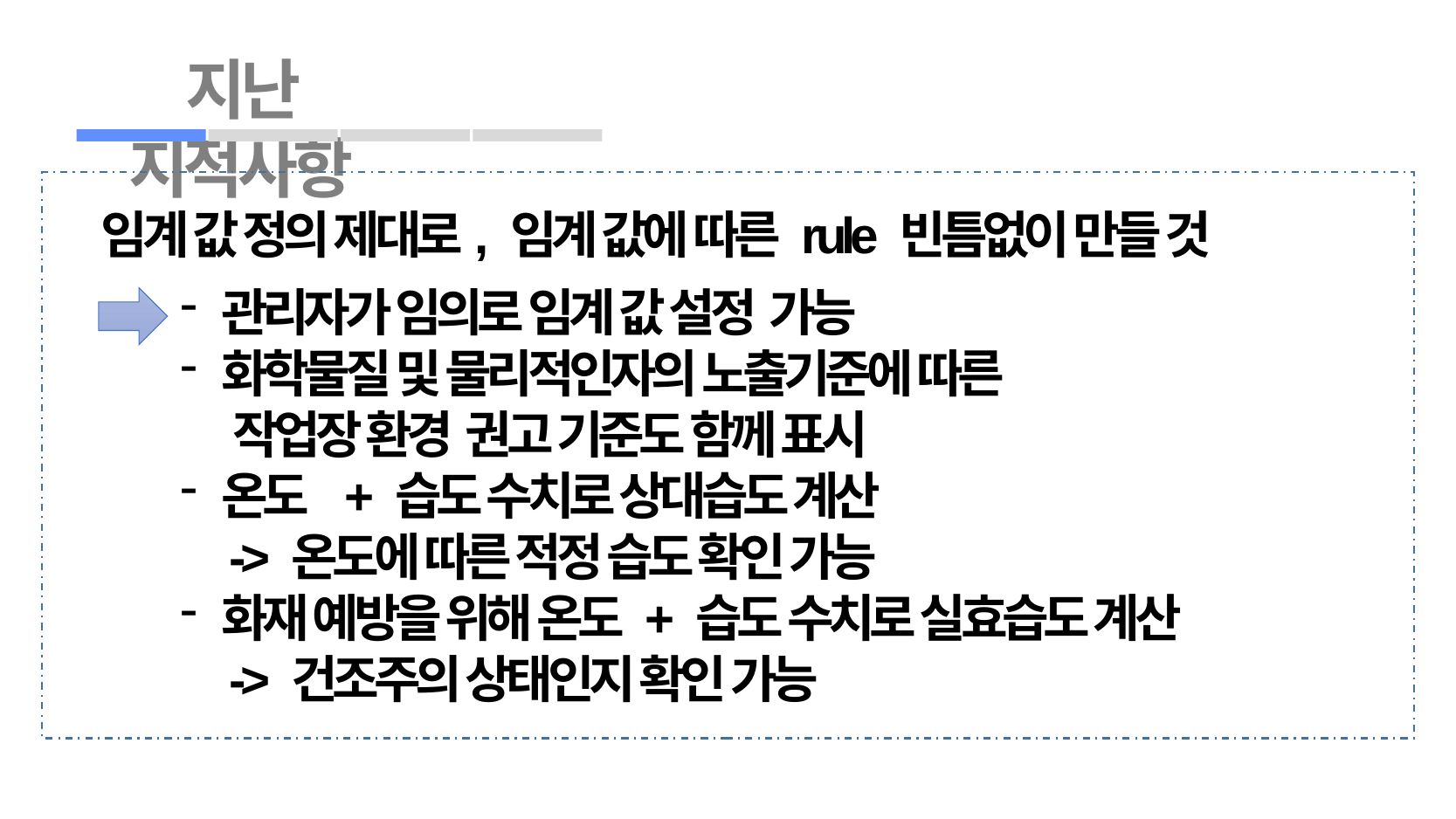

지난 지적사항

임계 값 정의 제대로, 임계 값에 따른 rule 빈틈없이 만들 것
관리자가 임의로 임계 값 설정  가능
화학물질 및 물리적인자의 노출기준에 따른
    작업장 환경  권고 기준도 함께 표시
온도  + 습도 수치로 상대습도 계산
     -> 온도에 따른 적정 습도 확인 가능
화재 예방을 위해 온도 + 습도 수치로 실효습도 계산
     -> 건조주의 상태인지 확인 가능